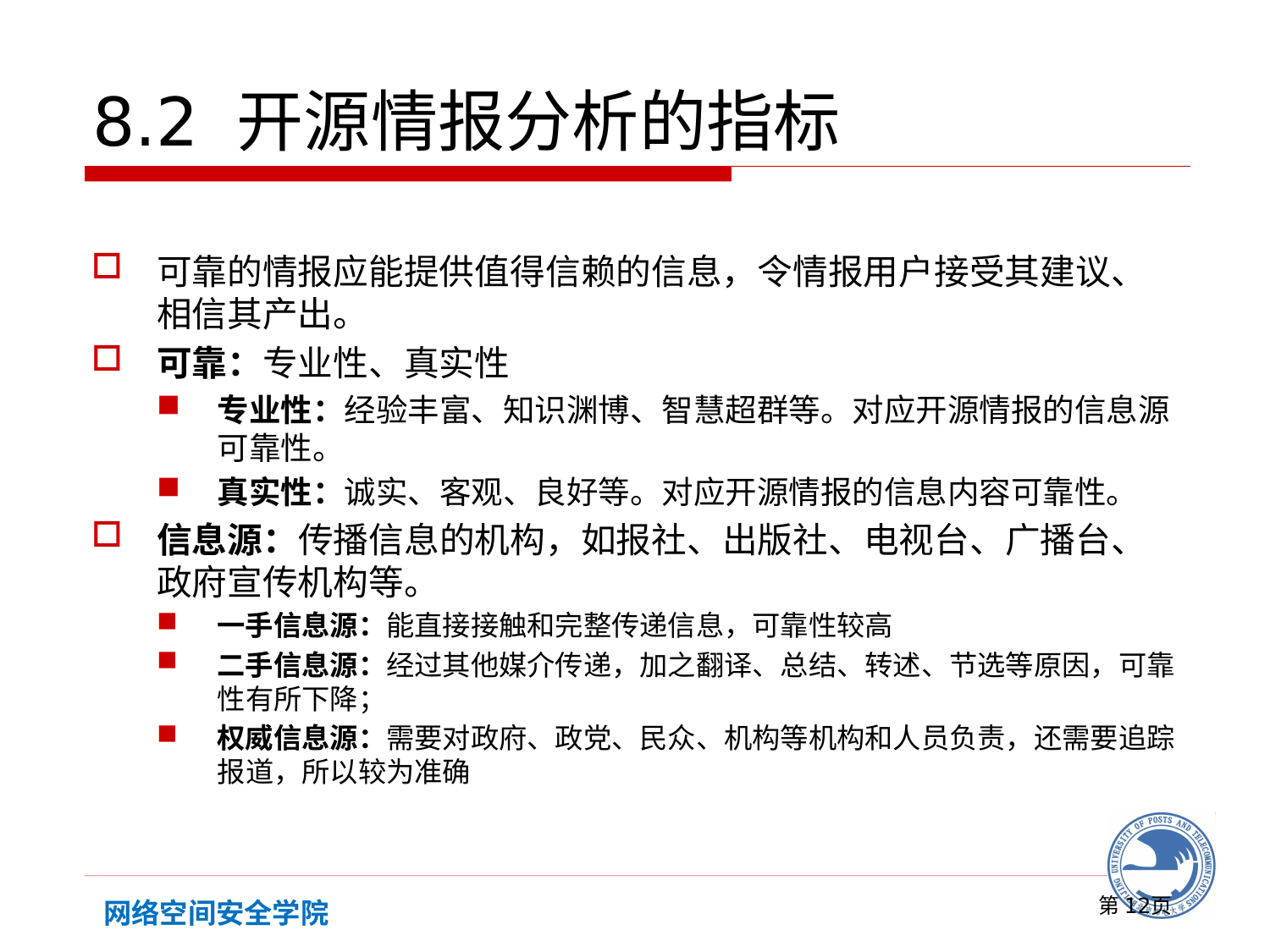

# 8.2 开源情报分析的指标
可靠的情报应能提供值得信赖的信息，令情报用户接受其建议、相信其产出。
可靠：专业性、真实性
专业性：经验丰富、知识渊博、智慧超群等。对应开源情报的信息源可靠性。
真实性：诚实、客观、良好等。对应开源情报的信息内容可靠性。
信息源：传播信息的机构，如报社、出版社、电视台、广播台、政府宣传机构等。
一手信息源：能直接接触和完整传递信息，可靠性较高
二手信息源：经过其他媒介传递，加之翻译、总结、转述、节选等原因，可靠性有所下降；
权威信息源：需要对政府、政党、民众、机构等机构和人员负责，还需要追踪报道，所以较为准确

第12页